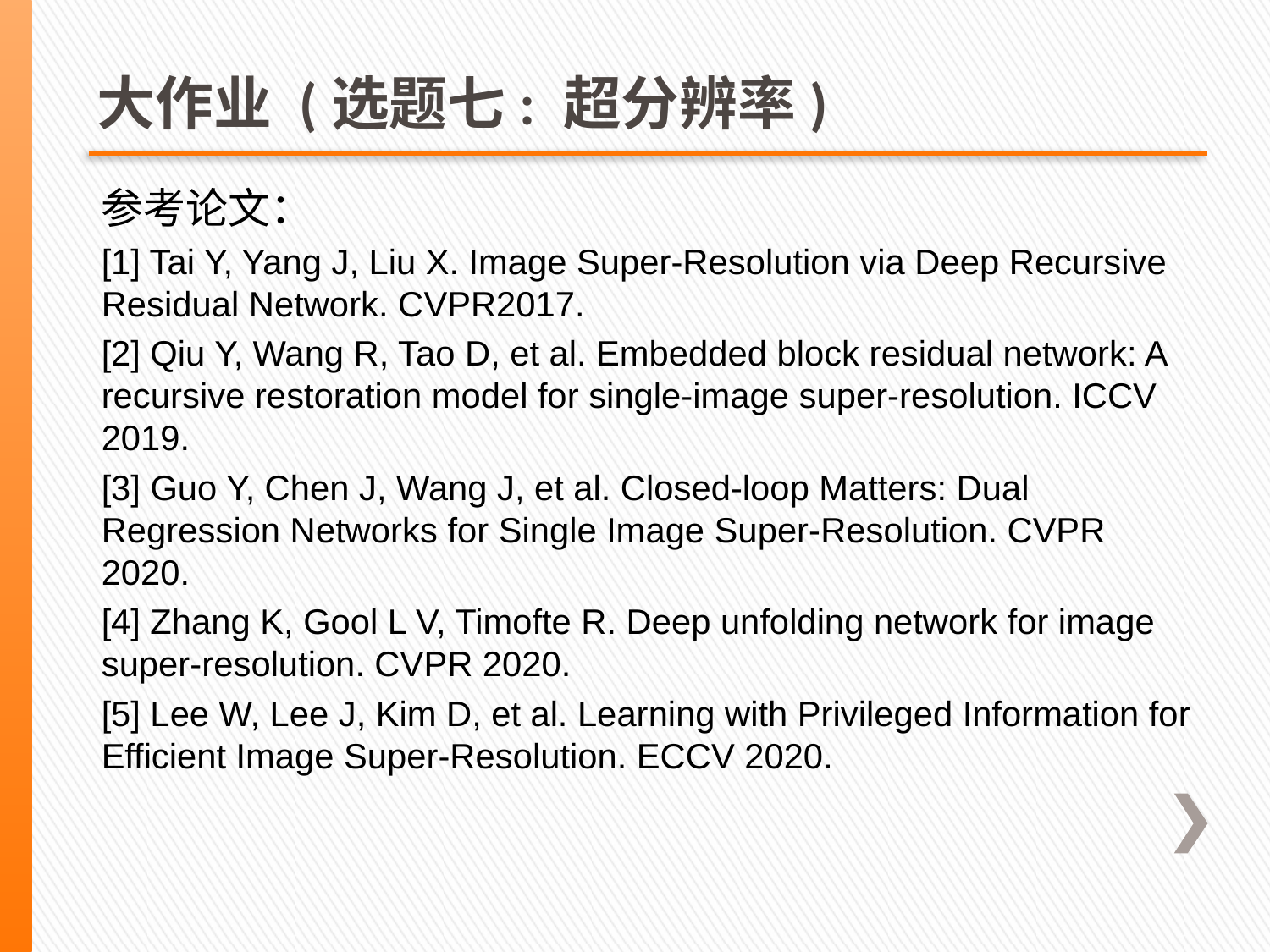

# 大作业 (选题七: 超分辨率)
参考论文：
[1] Tai Y, Yang J, Liu X. Image Super-Resolution via Deep Recursive Residual Network. CVPR2017.
[2] Qiu Y, Wang R, Tao D, et al. Embedded block residual network: A recursive restoration model for single-image super-resolution. ICCV 2019.
[3] Guo Y, Chen J, Wang J, et al. Closed-loop Matters: Dual Regression Networks for Single Image Super-Resolution. CVPR 2020.
[4] Zhang K, Gool L V, Timofte R. Deep unfolding network for image super-resolution. CVPR 2020.
[5] Lee W, Lee J, Kim D, et al. Learning with Privileged Information for Efficient Image Super-Resolution. ECCV 2020.